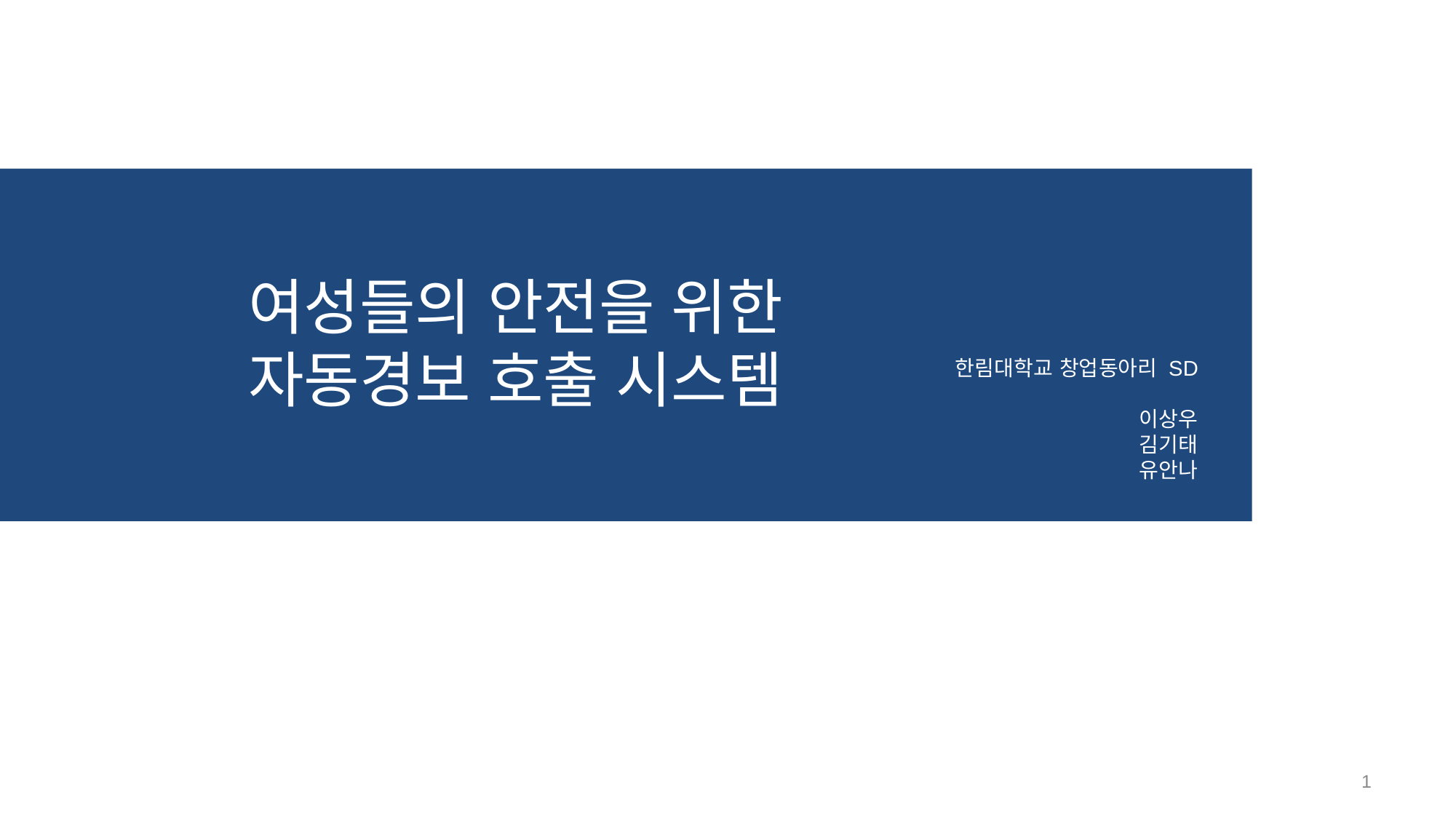

여성들의 안전을 위한 자동경보 호출 시스템
한림대학교 창업동아리 SD

이상우
김기태
유안나
1